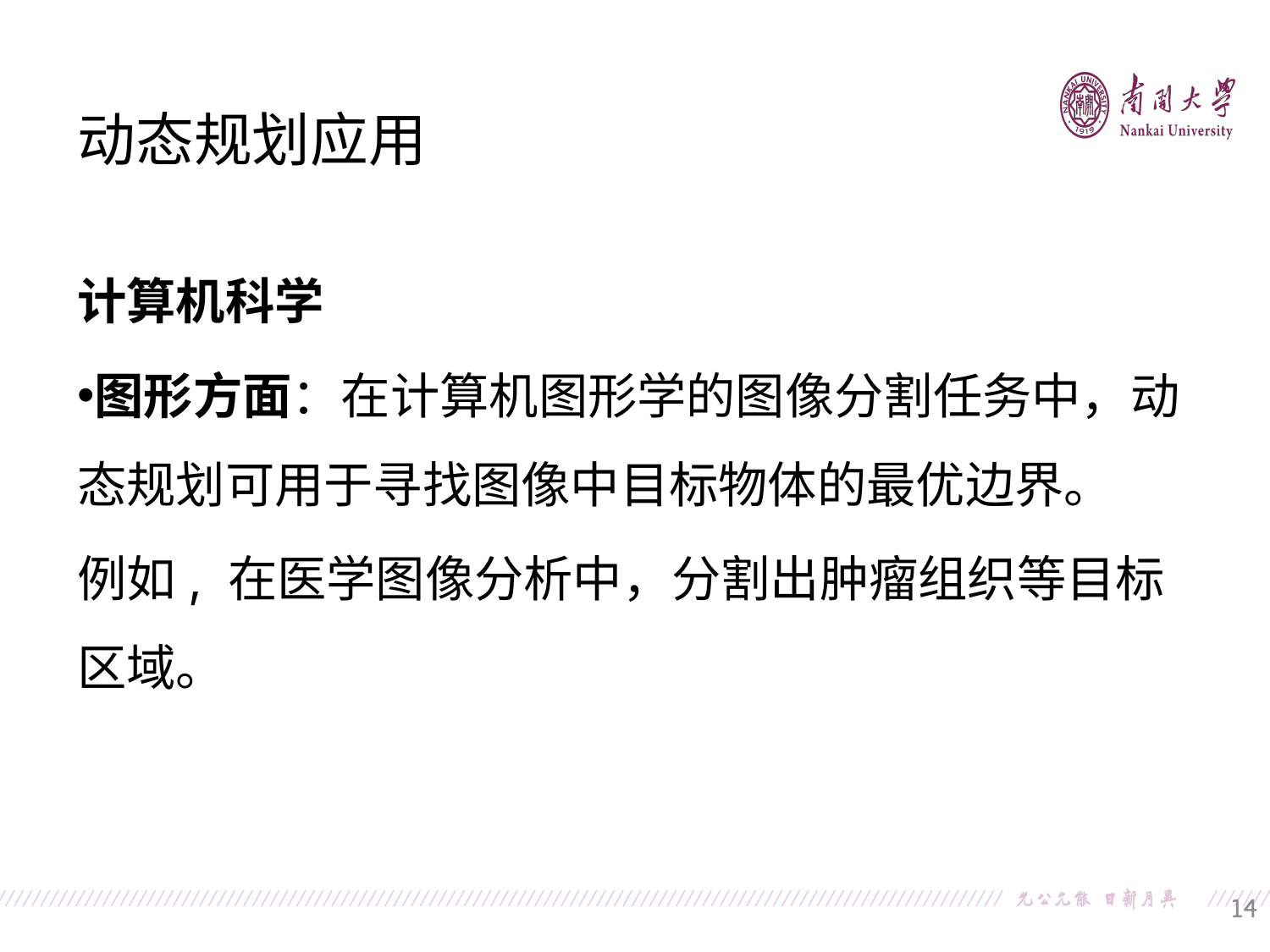

动态规划应用
计算机科学
图形方面：在计算机图形学的图像分割任务中，动态规划可用于寻找图像中目标物体的最优边界。
例如, 在医学图像分析中，分割出肿瘤组织等目标区域。
14